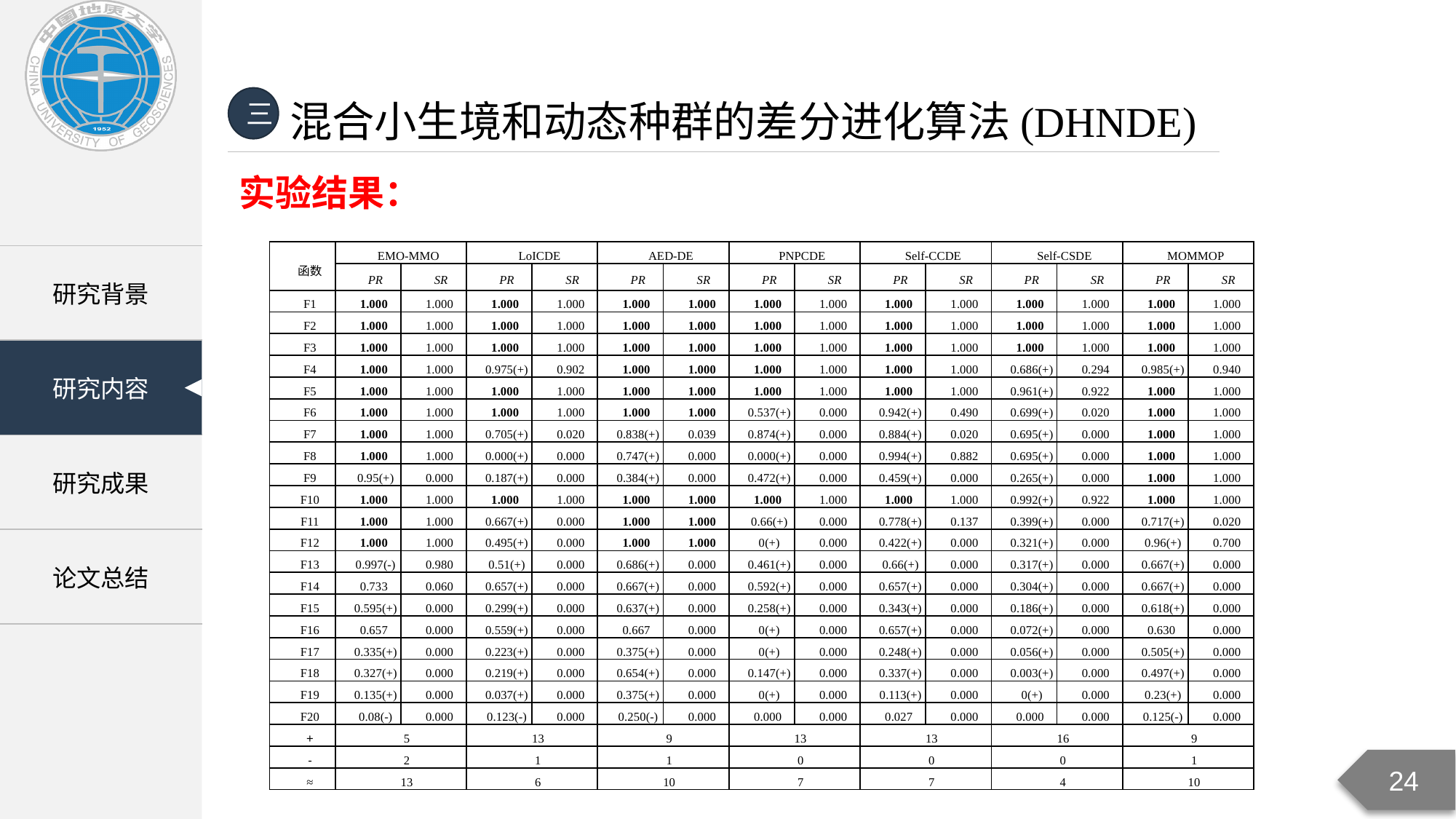

混合小生境和动态种群的差分进化算法(DHNDE)
三
实验结果：
| 函数 | EMO-MMO |  | LoICDE |  | AED-DE |  | PNPCDE |  | Self-CCDE |  | Self-CSDE |  | MOMMOP |  |
| --- | --- | --- | --- | --- | --- | --- | --- | --- | --- | --- | --- | --- | --- | --- |
|  | PR | SR | PR | SR | PR | SR | PR | SR | PR | SR | PR | SR | PR | SR |
| F1 | 1.000 | 1.000 | 1.000 | 1.000 | 1.000 | 1.000 | 1.000 | 1.000 | 1.000 | 1.000 | 1.000 | 1.000 | 1.000 | 1.000 |
| F2 | 1.000 | 1.000 | 1.000 | 1.000 | 1.000 | 1.000 | 1.000 | 1.000 | 1.000 | 1.000 | 1.000 | 1.000 | 1.000 | 1.000 |
| F3 | 1.000 | 1.000 | 1.000 | 1.000 | 1.000 | 1.000 | 1.000 | 1.000 | 1.000 | 1.000 | 1.000 | 1.000 | 1.000 | 1.000 |
| F4 | 1.000 | 1.000 | 0.975(+) | 0.902 | 1.000 | 1.000 | 1.000 | 1.000 | 1.000 | 1.000 | 0.686(+) | 0.294 | 0.985(+) | 0.940 |
| F5 | 1.000 | 1.000 | 1.000 | 1.000 | 1.000 | 1.000 | 1.000 | 1.000 | 1.000 | 1.000 | 0.961(+) | 0.922 | 1.000 | 1.000 |
| F6 | 1.000 | 1.000 | 1.000 | 1.000 | 1.000 | 1.000 | 0.537(+) | 0.000 | 0.942(+) | 0.490 | 0.699(+) | 0.020 | 1.000 | 1.000 |
| F7 | 1.000 | 1.000 | 0.705(+) | 0.020 | 0.838(+) | 0.039 | 0.874(+) | 0.000 | 0.884(+) | 0.020 | 0.695(+) | 0.000 | 1.000 | 1.000 |
| F8 | 1.000 | 1.000 | 0.000(+) | 0.000 | 0.747(+) | 0.000 | 0.000(+) | 0.000 | 0.994(+) | 0.882 | 0.695(+) | 0.000 | 1.000 | 1.000 |
| F9 | 0.95(+) | 0.000 | 0.187(+) | 0.000 | 0.384(+) | 0.000 | 0.472(+) | 0.000 | 0.459(+) | 0.000 | 0.265(+) | 0.000 | 1.000 | 1.000 |
| F10 | 1.000 | 1.000 | 1.000 | 1.000 | 1.000 | 1.000 | 1.000 | 1.000 | 1.000 | 1.000 | 0.992(+) | 0.922 | 1.000 | 1.000 |
| F11 | 1.000 | 1.000 | 0.667(+) | 0.000 | 1.000 | 1.000 | 0.66(+) | 0.000 | 0.778(+) | 0.137 | 0.399(+) | 0.000 | 0.717(+) | 0.020 |
| F12 | 1.000 | 1.000 | 0.495(+) | 0.000 | 1.000 | 1.000 | 0(+) | 0.000 | 0.422(+) | 0.000 | 0.321(+) | 0.000 | 0.96(+) | 0.700 |
| F13 | 0.997(-) | 0.980 | 0.51(+) | 0.000 | 0.686(+) | 0.000 | 0.461(+) | 0.000 | 0.66(+) | 0.000 | 0.317(+) | 0.000 | 0.667(+) | 0.000 |
| F14 | 0.733 | 0.060 | 0.657(+) | 0.000 | 0.667(+) | 0.000 | 0.592(+) | 0.000 | 0.657(+) | 0.000 | 0.304(+) | 0.000 | 0.667(+) | 0.000 |
| F15 | 0.595(+) | 0.000 | 0.299(+) | 0.000 | 0.637(+) | 0.000 | 0.258(+) | 0.000 | 0.343(+) | 0.000 | 0.186(+) | 0.000 | 0.618(+) | 0.000 |
| F16 | 0.657 | 0.000 | 0.559(+) | 0.000 | 0.667 | 0.000 | 0(+) | 0.000 | 0.657(+) | 0.000 | 0.072(+) | 0.000 | 0.630 | 0.000 |
| F17 | 0.335(+) | 0.000 | 0.223(+) | 0.000 | 0.375(+) | 0.000 | 0(+) | 0.000 | 0.248(+) | 0.000 | 0.056(+) | 0.000 | 0.505(+) | 0.000 |
| F18 | 0.327(+) | 0.000 | 0.219(+) | 0.000 | 0.654(+) | 0.000 | 0.147(+) | 0.000 | 0.337(+) | 0.000 | 0.003(+) | 0.000 | 0.497(+) | 0.000 |
| F19 | 0.135(+) | 0.000 | 0.037(+) | 0.000 | 0.375(+) | 0.000 | 0(+) | 0.000 | 0.113(+) | 0.000 | 0(+) | 0.000 | 0.23(+) | 0.000 |
| F20 | 0.08(-) | 0.000 | 0.123(-) | 0.000 | 0.250(-) | 0.000 | 0.000 | 0.000 | 0.027 | 0.000 | 0.000 | 0.000 | 0.125(-) | 0.000 |
| + | 5 |  | 13 |  | 9 |  | 13 |  | 13 |  | 16 |  | 9 |  |
| - | 2 |  | 1 |  | 1 |  | 0 |  | 0 |  | 0 |  | 1 |  |
| ≈ | 13 |  | 6 |  | 10 |  | 7 |  | 7 |  | 4 |  | 10 |  |